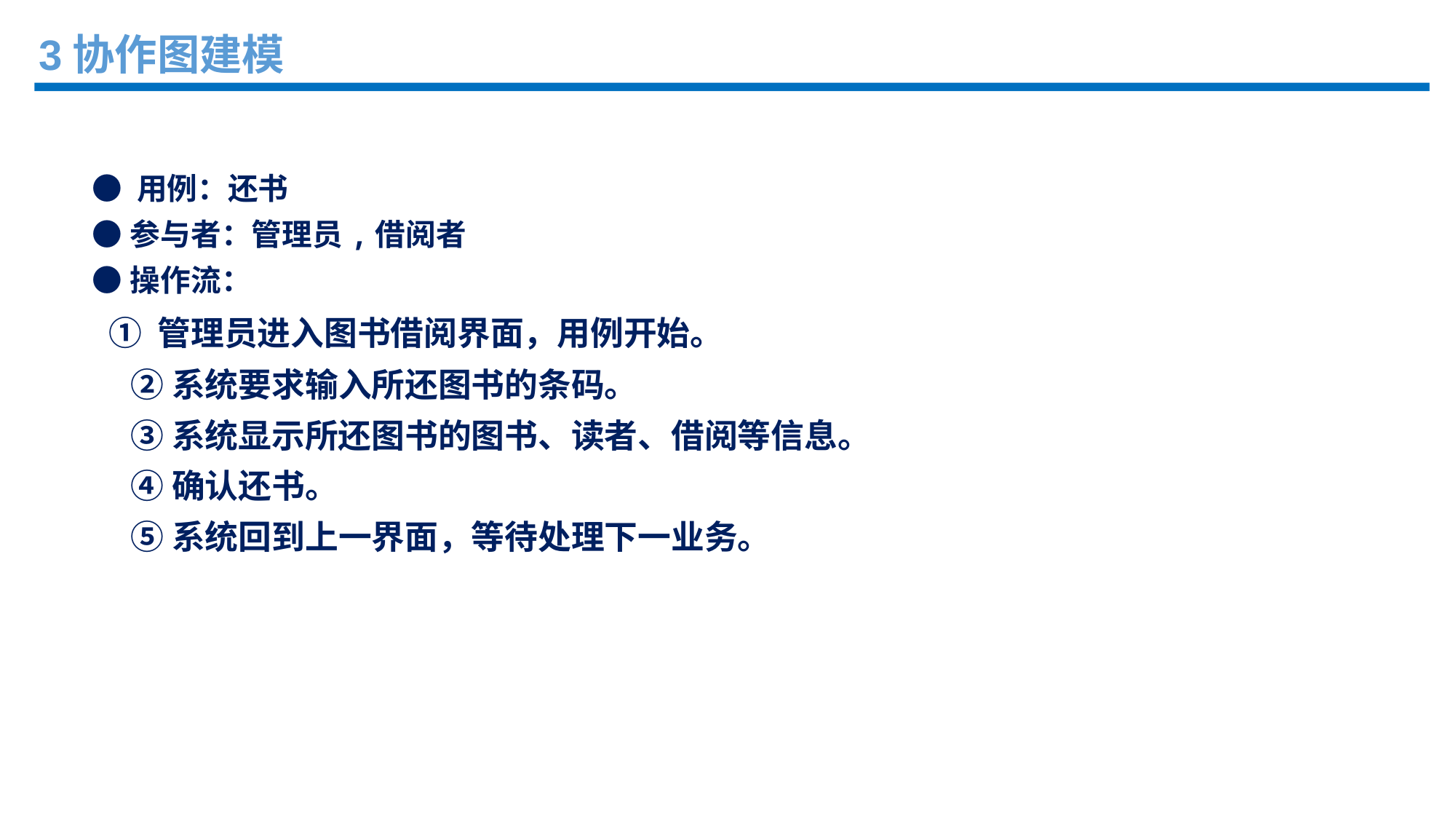

3协作图建模
● 用例：还书
●参与者：管理员,借阅者
●操作流：
  ① 管理员进入图书借阅界面，用例开始。
     ②系统要求输入所还图书的条码。
     ③系统显示所还图书的图书、读者、借阅等信息。
     ④确认还书。
     ⑤系统回到上一界面，等待处理下一业务。